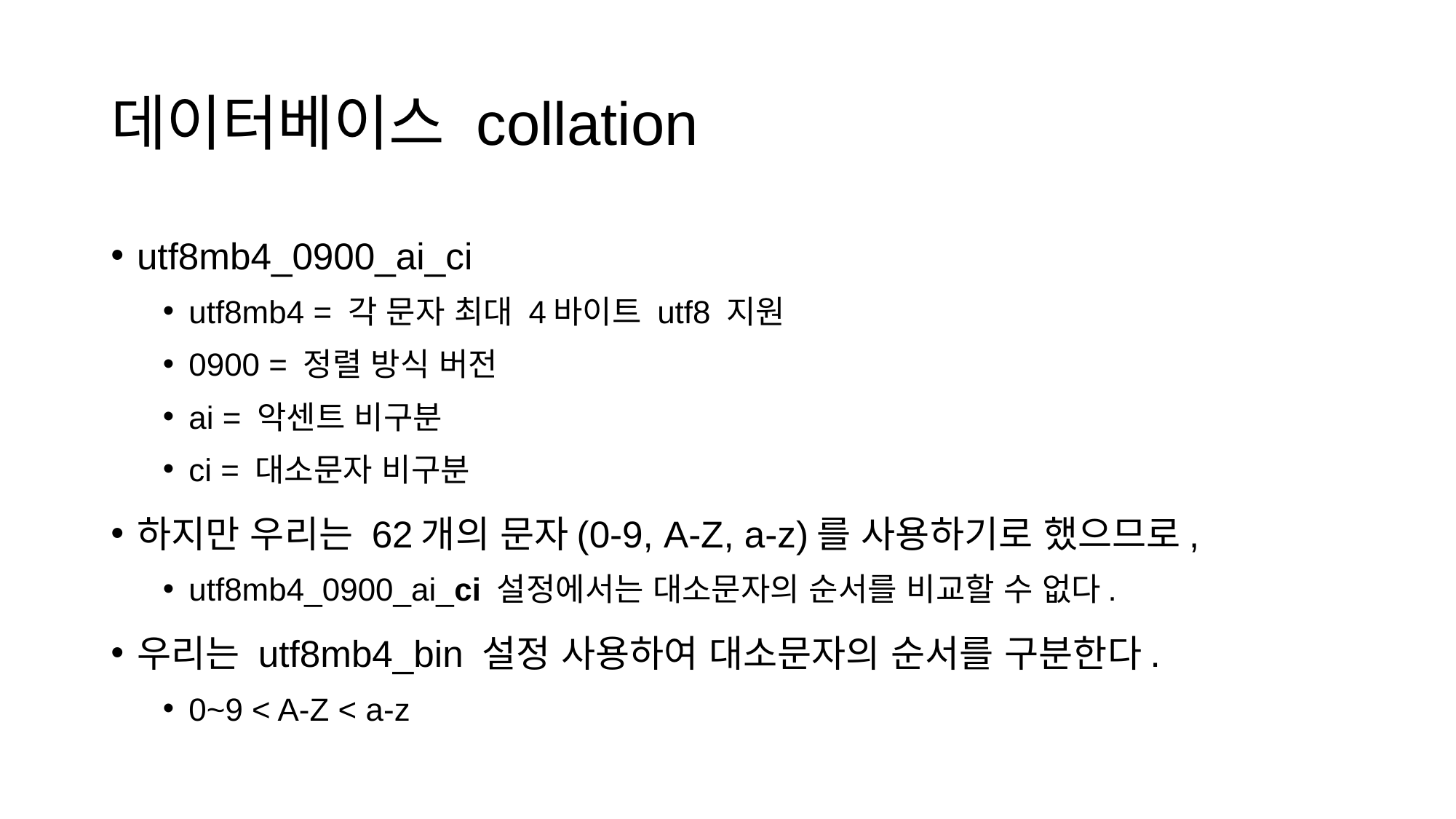

# 데이터베이스 collation
utf8mb4_0900_ai_ci
utf8mb4 = 각 문자 최대 4바이트 utf8 지원
0900 = 정렬 방식 버전
ai = 악센트 비구분
ci = 대소문자 비구분
하지만 우리는 62개의 문자(0-9, A-Z, a-z)를 사용하기로 했으므로,
utf8mb4_0900_ai_ci 설정에서는 대소문자의 순서를 비교할 수 없다.
우리는 utf8mb4_bin 설정 사용하여 대소문자의 순서를 구분한다.
0~9 < A-Z < a-z